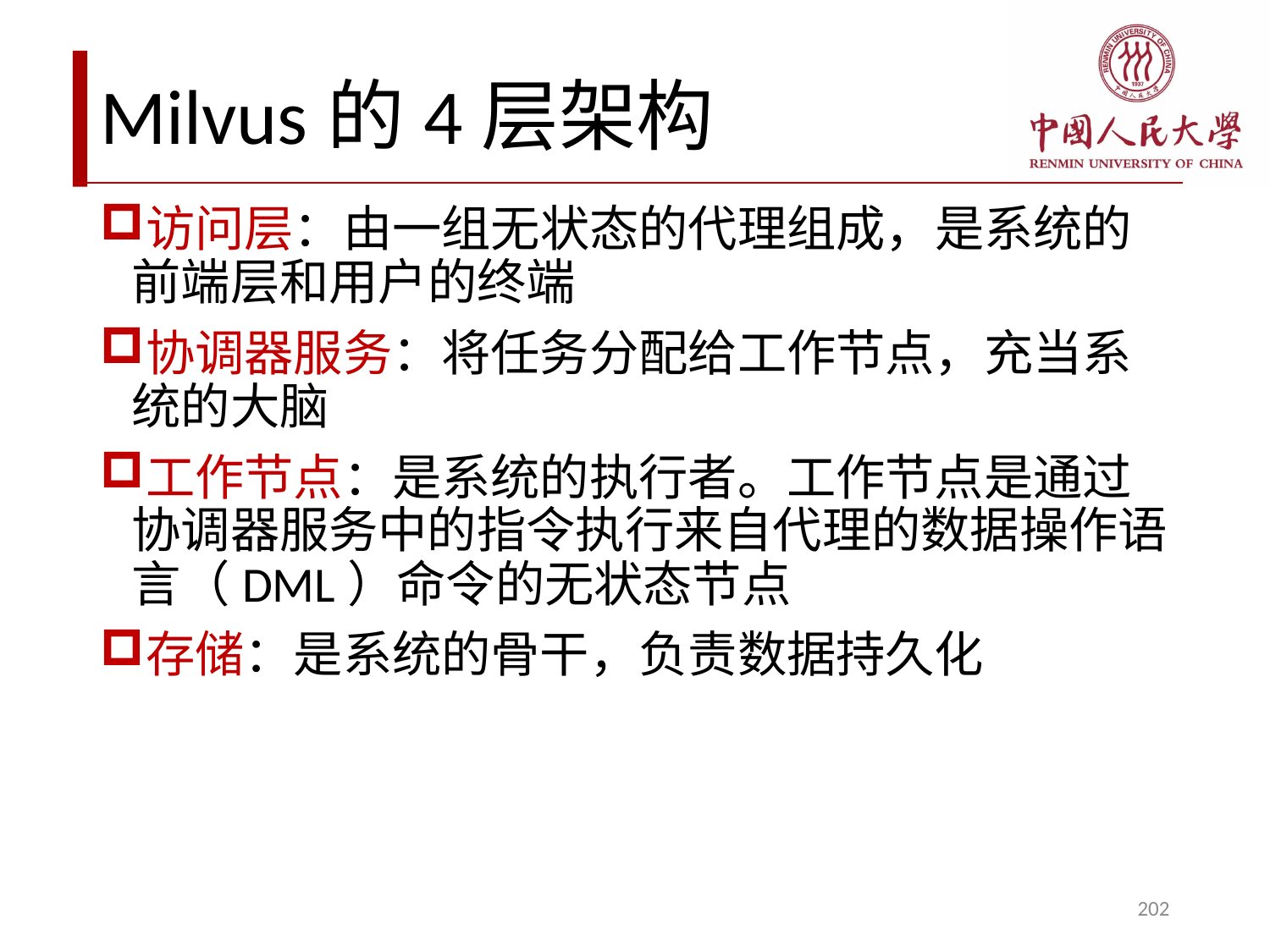

# Milvus的4层架构
访问层：由一组无状态的代理组成，是系统的前端层和用户的终端
协调器服务：将任务分配给工作节点，充当系统的大脑
工作节点：是系统的执行者。工作节点是通过协调器服务中的指令执行来自代理的数据操作语言（DML）命令的无状态节点
存储：是系统的骨干，负责数据持久化
202